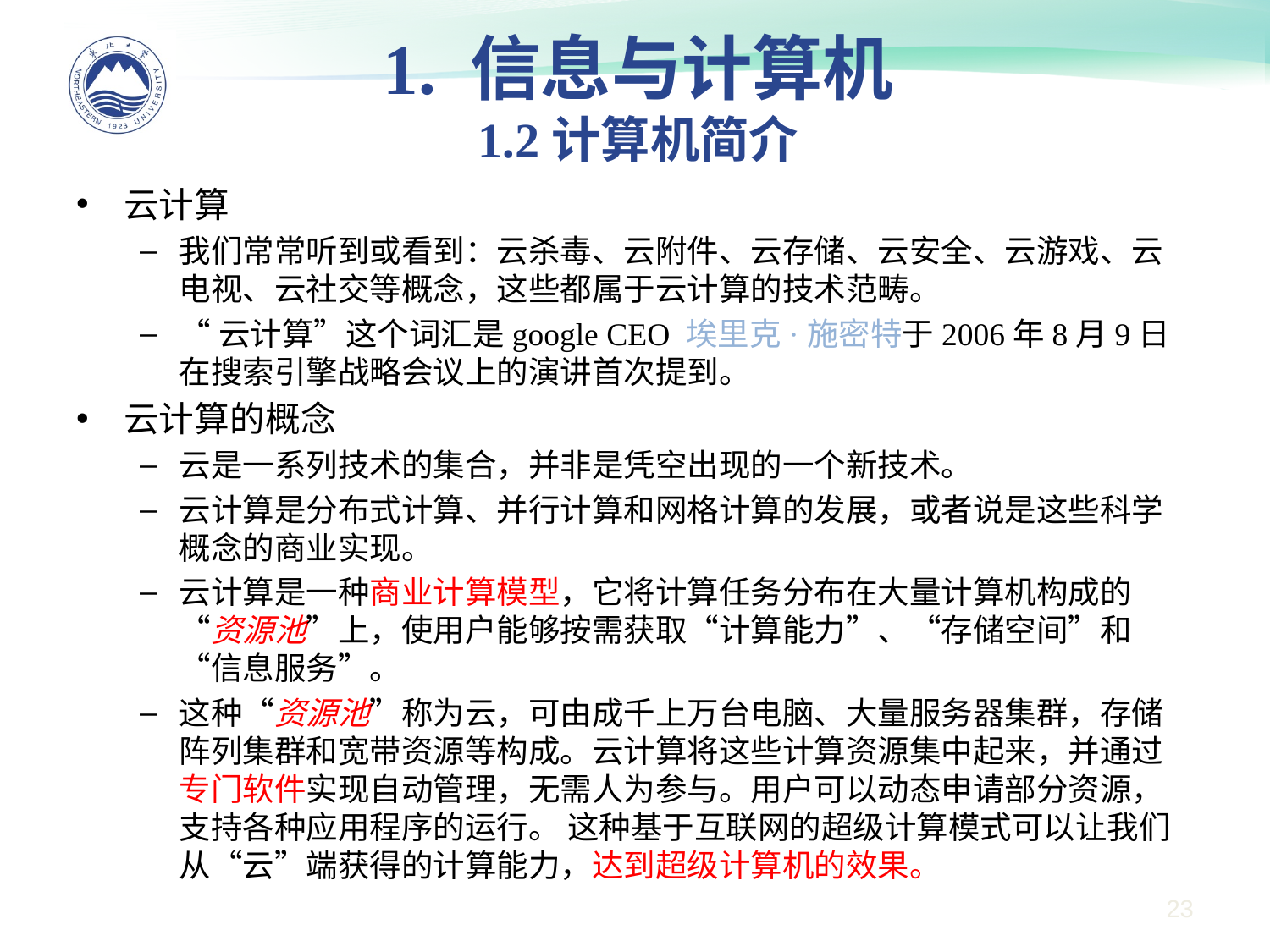

1. 信息与计算机
1.2计算机简介
云计算
我们常常听到或看到：云杀毒、云附件、云存储、云安全、云游戏、云电视、云社交等概念，这些都属于云计算的技术范畴。
“云计算”这个词汇是google CEO 埃里克·施密特于2006年8月9日在搜索引擎战略会议上的演讲首次提到。
云计算的概念
云是一系列技术的集合，并非是凭空出现的一个新技术。
云计算是分布式计算、并行计算和网格计算的发展，或者说是这些科学概念的商业实现。
云计算是一种商业计算模型，它将计算任务分布在大量计算机构成的“资源池”上，使用户能够按需获取“计算能力”、“存储空间”和“信息服务”。
这种“资源池”称为云，可由成千上万台电脑、大量服务器集群，存储阵列集群和宽带资源等构成。云计算将这些计算资源集中起来，并通过专门软件实现自动管理，无需人为参与。用户可以动态申请部分资源，支持各种应用程序的运行。 这种基于互联网的超级计算模式可以让我们从“云”端获得的计算能力，达到超级计算机的效果。

23